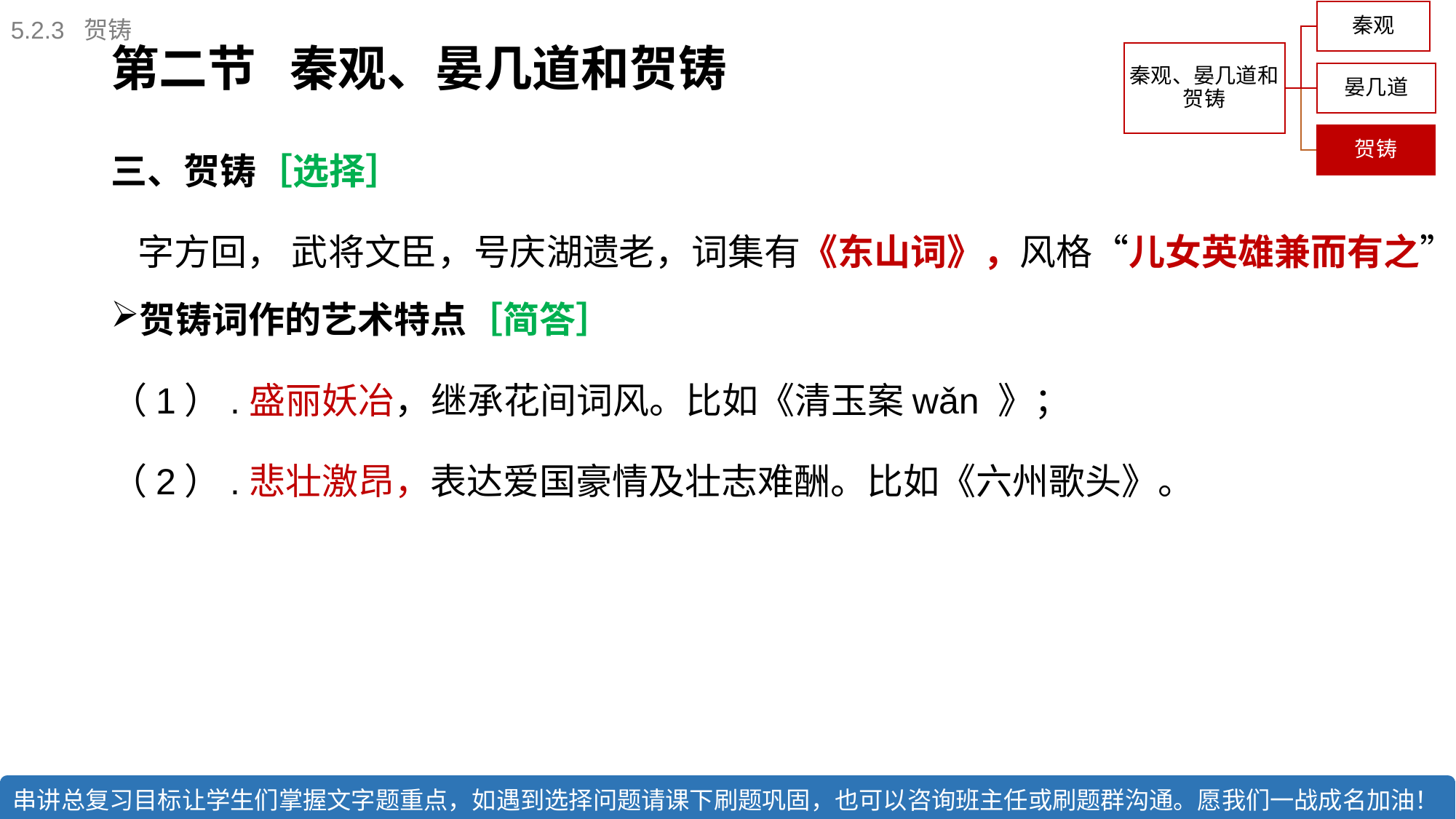

秦观、晏几道和贺铸
秦观
晏几道
贺铸
5.2.3  贺铸
# 第二节   秦观、晏几道和贺铸
三、贺铸［选择］
字方回， 武将文臣，号庆湖遗老，词集有《东山词》，风格“儿女英雄兼而有之”。
贺铸词作的艺术特点［简答］
（1）.盛丽妖冶，继承花间词风。比如《清玉案wǎn 》；
（2）.悲壮激昂，表达爱国豪情及壮志难酬。比如《六州歌头》。